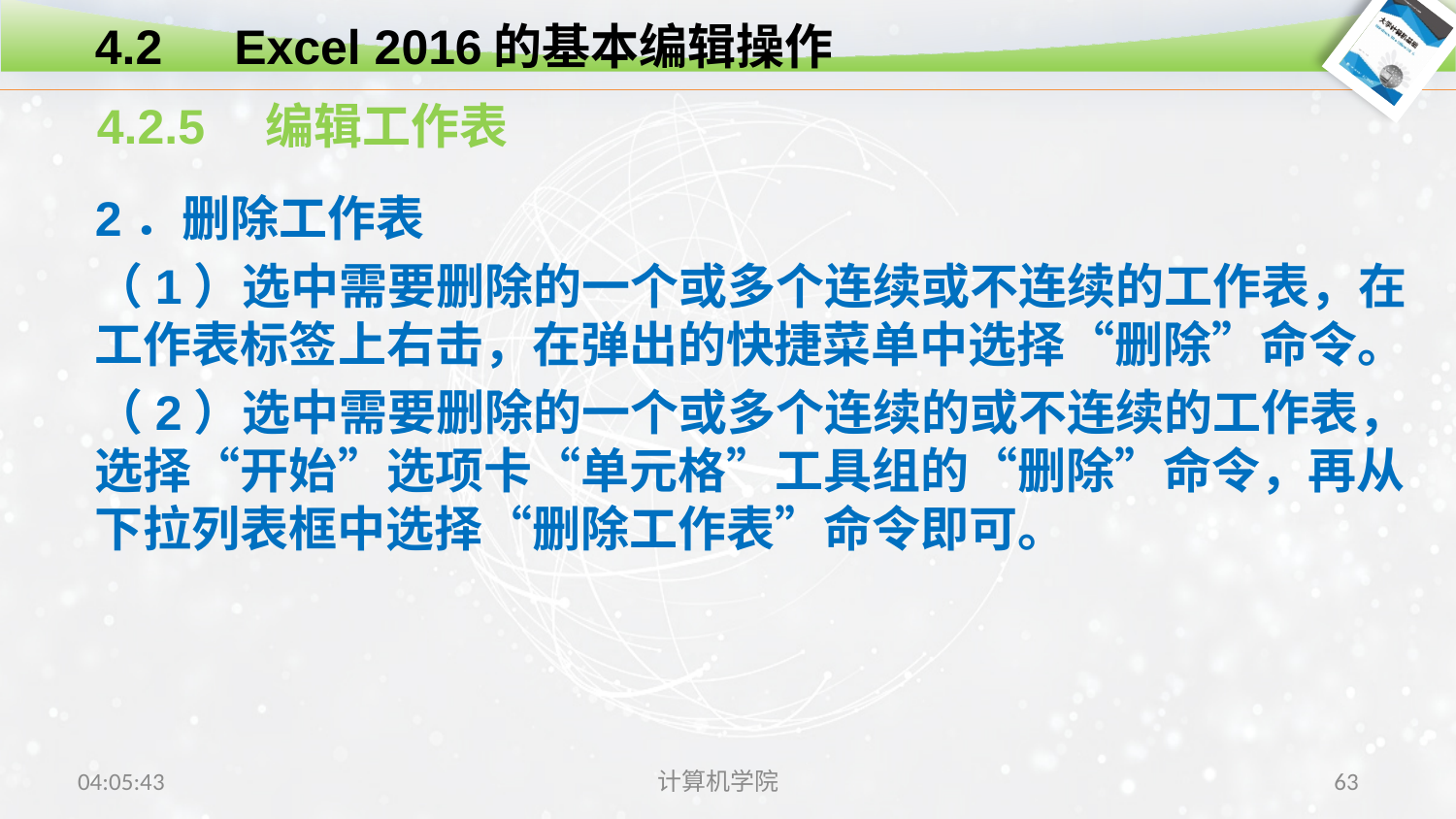

4.2　Excel 2016的基本编辑操作
4.2.5　编辑工作表

2．删除工作表
（1）选中需要删除的一个或多个连续或不连续的工作表，在工作表标签上右击，在弹出的快捷菜单中选择“删除”命令。
（2）选中需要删除的一个或多个连续的或不连续的工作表，选择“开始”选项卡“单元格”工具组的“删除”命令，再从下拉列表框中选择“删除工作表”命令即可。